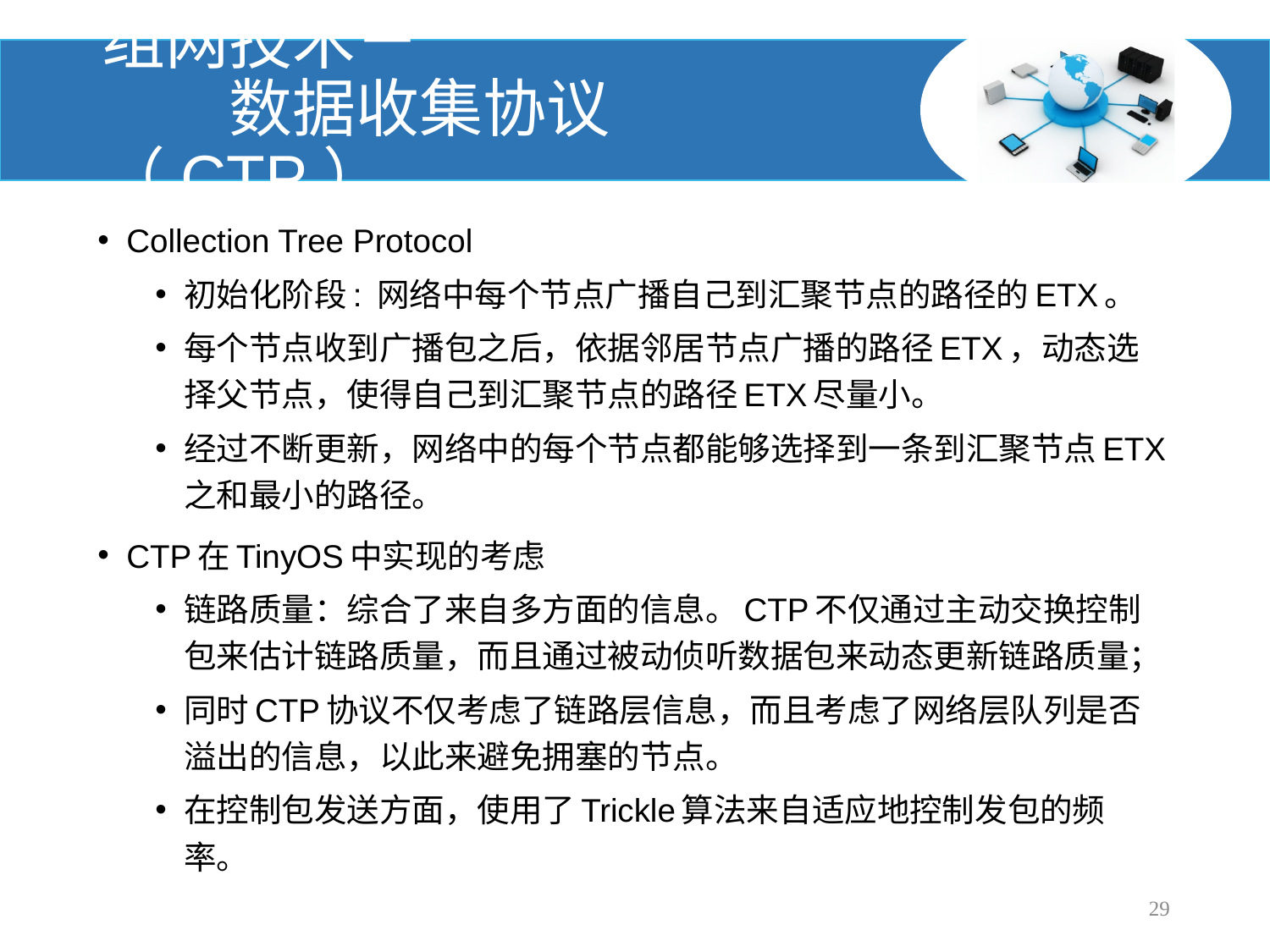

# 组网技术－ 数据收集协议（CTP）
Collection Tree Protocol
初始化阶段: 网络中每个节点广播自己到汇聚节点的路径的ETX。
每个节点收到广播包之后，依据邻居节点广播的路径ETX，动态选择父节点，使得自己到汇聚节点的路径ETX尽量小。
经过不断更新，网络中的每个节点都能够选择到一条到汇聚节点ETX之和最小的路径。
CTP在TinyOS中实现的考虑
链路质量：综合了来自多方面的信息。CTP不仅通过主动交换控制包来估计链路质量，而且通过被动侦听数据包来动态更新链路质量；
同时CTP协议不仅考虑了链路层信息，而且考虑了网络层队列是否溢出的信息，以此来避免拥塞的节点。
在控制包发送方面，使用了Trickle算法来自适应地控制发包的频率。

29